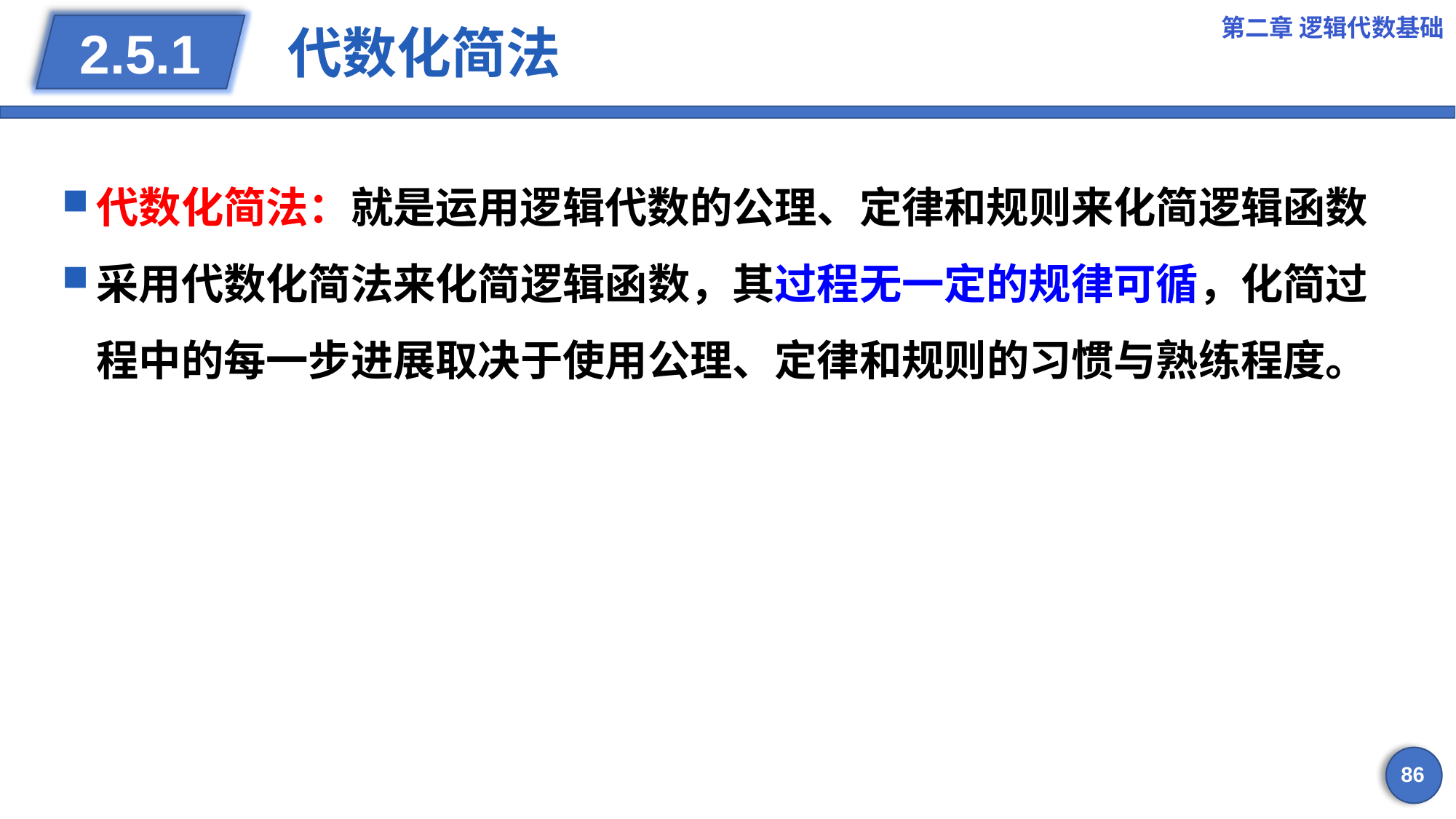

第二章 逻辑代数基础
# 代数化简法
2.5.1
代数化简法：就是运用逻辑代数的公理、定律和规则来化简逻辑函数
采用代数化简法来化简逻辑函数，其过程无一定的规律可循，化简过程中的每一步进展取决于使用公理、定律和规则的习惯与熟练程度。
86